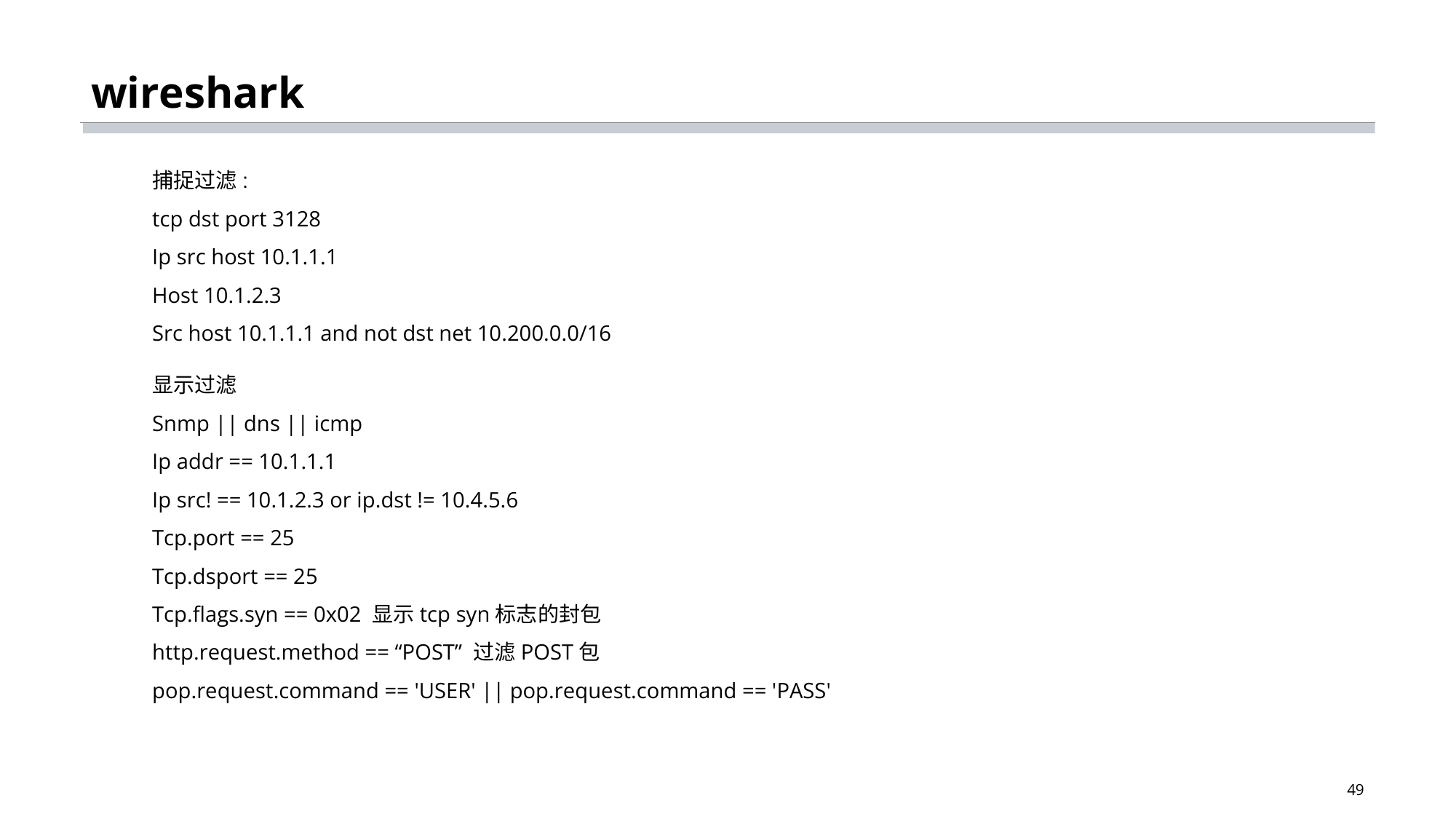

# wireshark
捕捉过滤:
tcp dst port 3128
Ip src host 10.1.1.1
Host 10.1.2.3
Src host 10.1.1.1 and not dst net 10.200.0.0/16
显示过滤
Snmp || dns || icmp
Ip addr == 10.1.1.1
Ip src! == 10.1.2.3 or ip.dst != 10.4.5.6
Tcp.port == 25
Tcp.dsport == 25
Tcp.flags.syn == 0x02 显示tcp syn标志的封包
http.request.method == “POST” 过滤POST包
pop.request.command == 'USER' || pop.request.command == 'PASS'
49